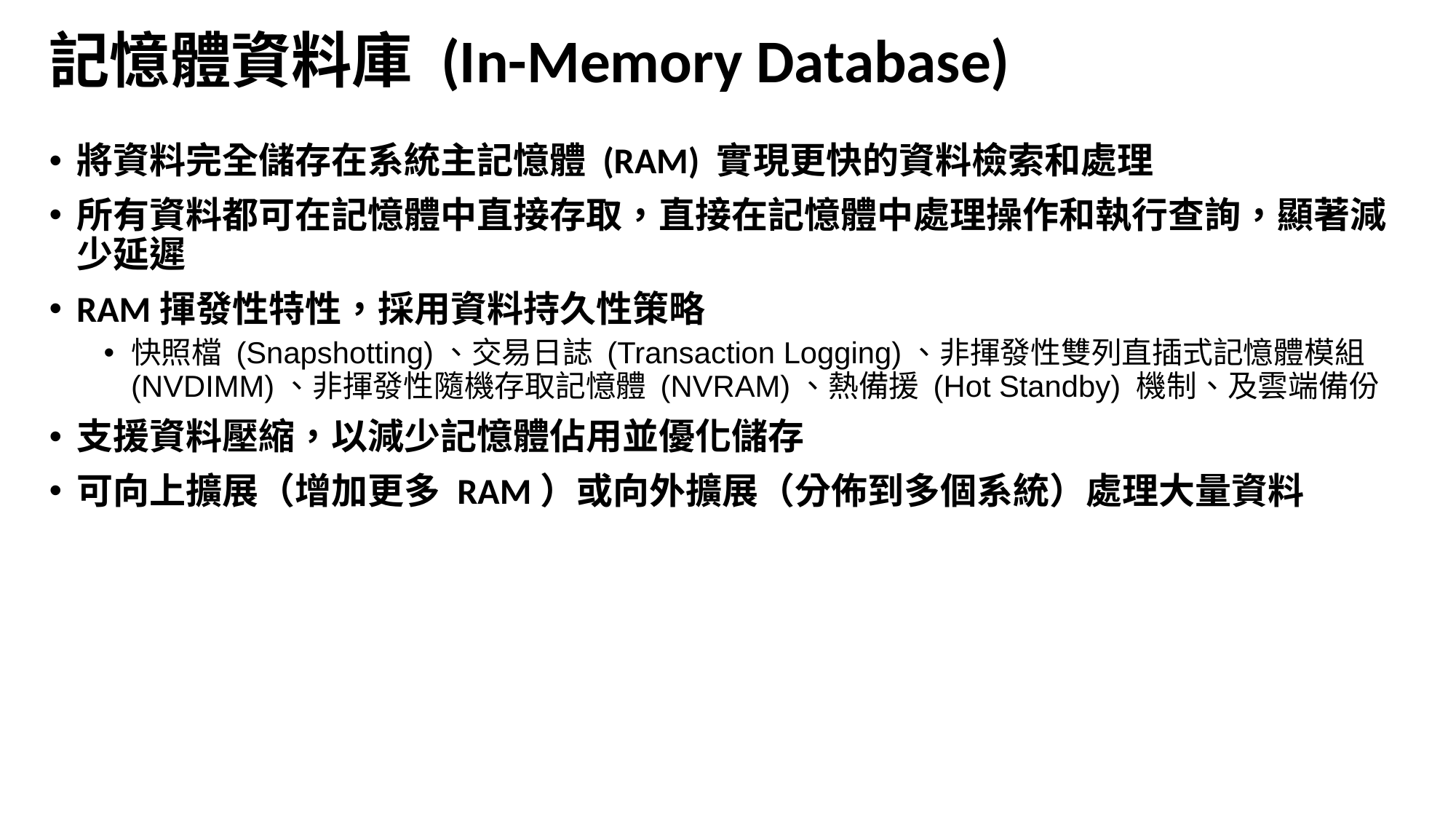

# 記憶體資料庫 (In-Memory Database)
將資料完全儲存在系統主記憶體 (RAM) 實現更快的資料檢索和處理
所有資料都可在記憶體中直接存取，直接在記憶體中處理操作和執行查詢，顯著減少延遲
RAM揮發性特性，採用資料持久性策略
快照檔 (Snapshotting)、交易日誌 (Transaction Logging)、非揮發性雙列直插式記憶體模組 (NVDIMM)、非揮發性隨機存取記憶體 (NVRAM)、熱備援 (Hot Standby) 機制、及雲端備份
支援資料壓縮，以減少記憶體佔用並優化儲存
可向上擴展（增加更多 RAM）或向外擴展（分佈到多個系統）處理大量資料